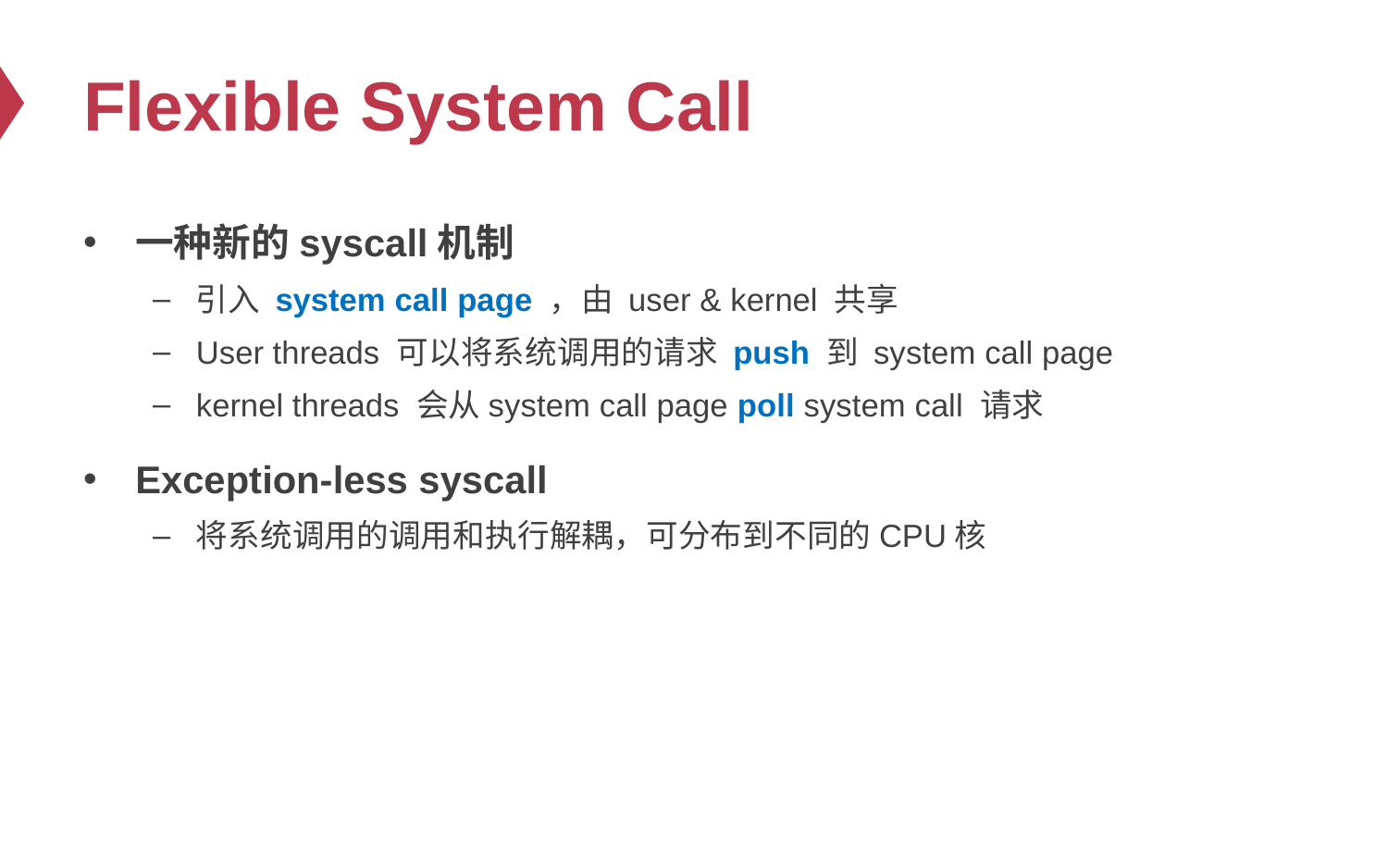

# Flexible System Call
一种新的syscall机制
引入 system call page ，由 user & kernel 共享
User threads 可以将系统调用的请求 push 到 system call page
kernel threads 会从system call page poll system call 请求
Exception-less syscall
将系统调用的调用和执行解耦，可分布到不同的CPU核